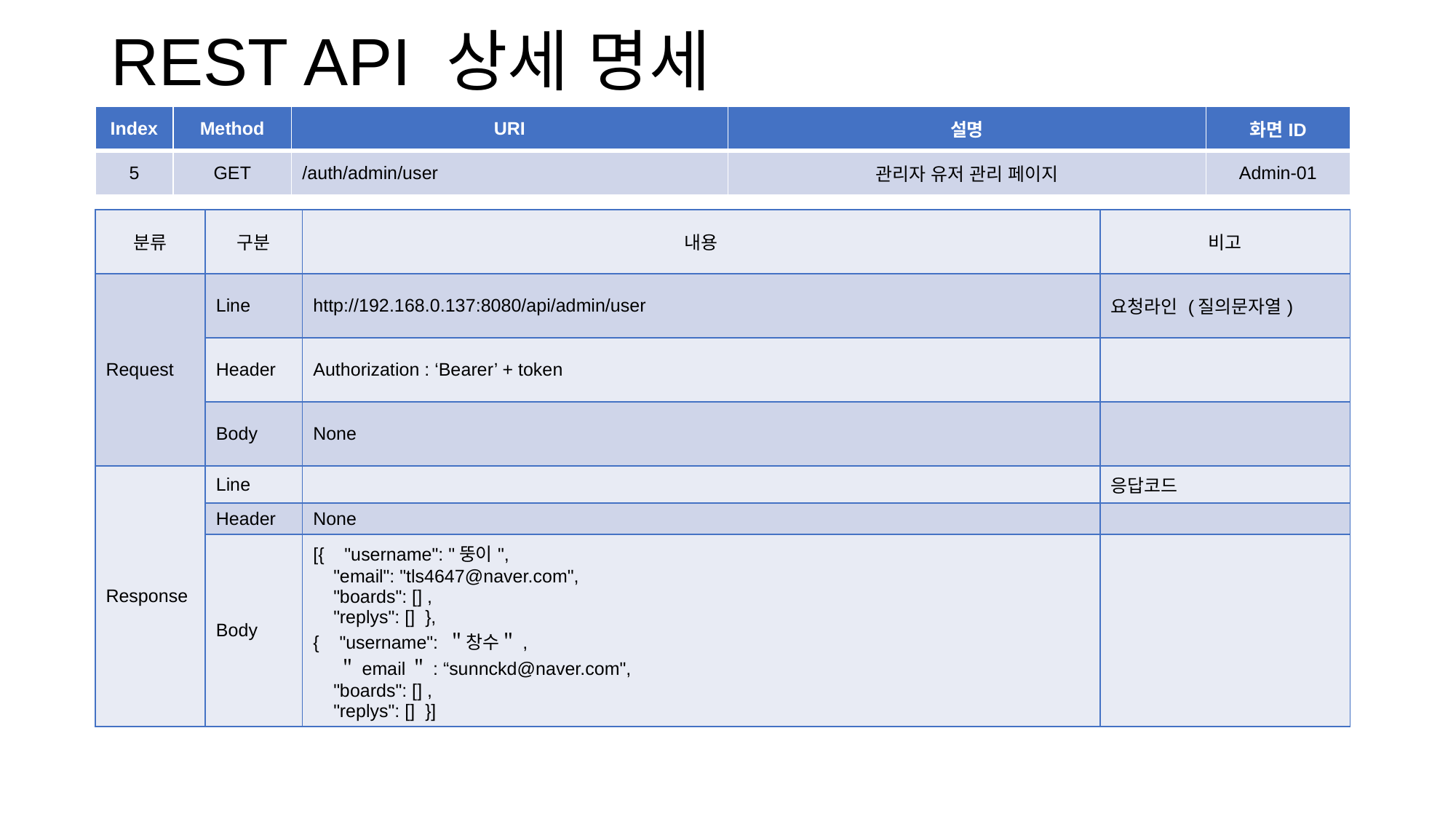

# REST API 상세 명세
| Index | Method | URI | 설명 | 화면ID |
| --- | --- | --- | --- | --- |
| 5 | GET | /auth/admin/user | 관리자 유저 관리 페이지 | Admin-01 |
| 분류 | 구분 | 내용 | 비고 |
| --- | --- | --- | --- |
| Request | Line | http://192.168.0.137:8080/api/admin/user | 요청라인 (질의문자열) |
|  | Header | Authorization : ‘Bearer’ + token |  |
|  | Body | None |  |
| Response | Line |  | 응답코드 |
|  | Header | None |  |
|  | Body | [{ "username": "뚱이", "email": "tls4647@naver.com", "boards": [] , "replys": [] }, { "username": ＂창수＂, ＂email＂: “sunnckd@naver.com", "boards": [] , "replys": [] }] |  |